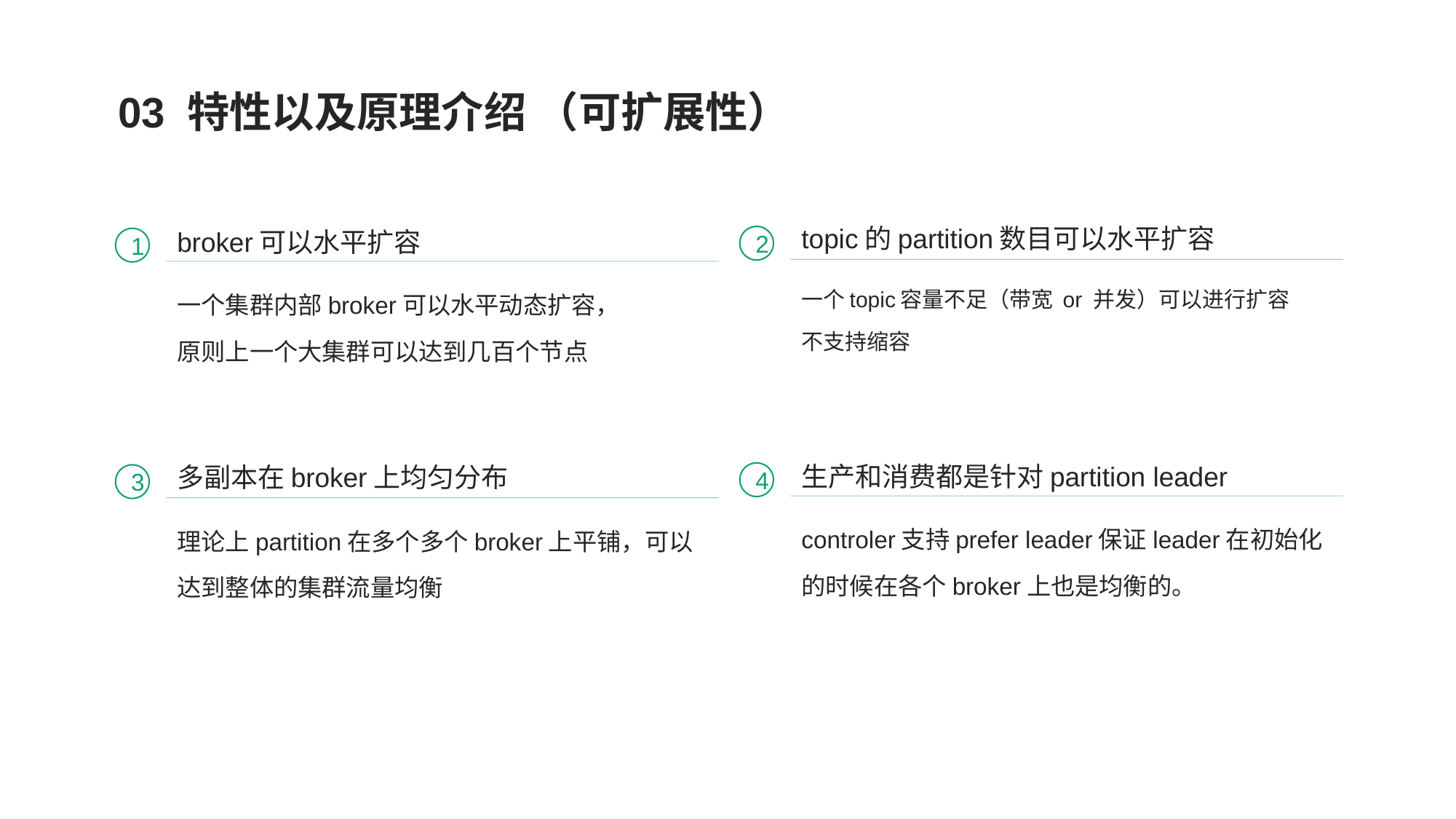

03 特性以及原理介绍 （可扩展性）
topic的partition数目可以水平扩容
broker可以水平扩容
2
1
一个topic容量不足（带宽 or 并发）可以进行扩容
不支持缩容
一个集群内部broker可以水平动态扩容，
原则上一个大集群可以达到几百个节点
生产和消费都是针对partition leader
多副本在broker上均匀分布
4
3
controler支持prefer leader保证leader在初始化的时候在各个broker上也是均衡的。
理论上partition在多个多个broker上平铺，可以达到整体的集群流量均衡